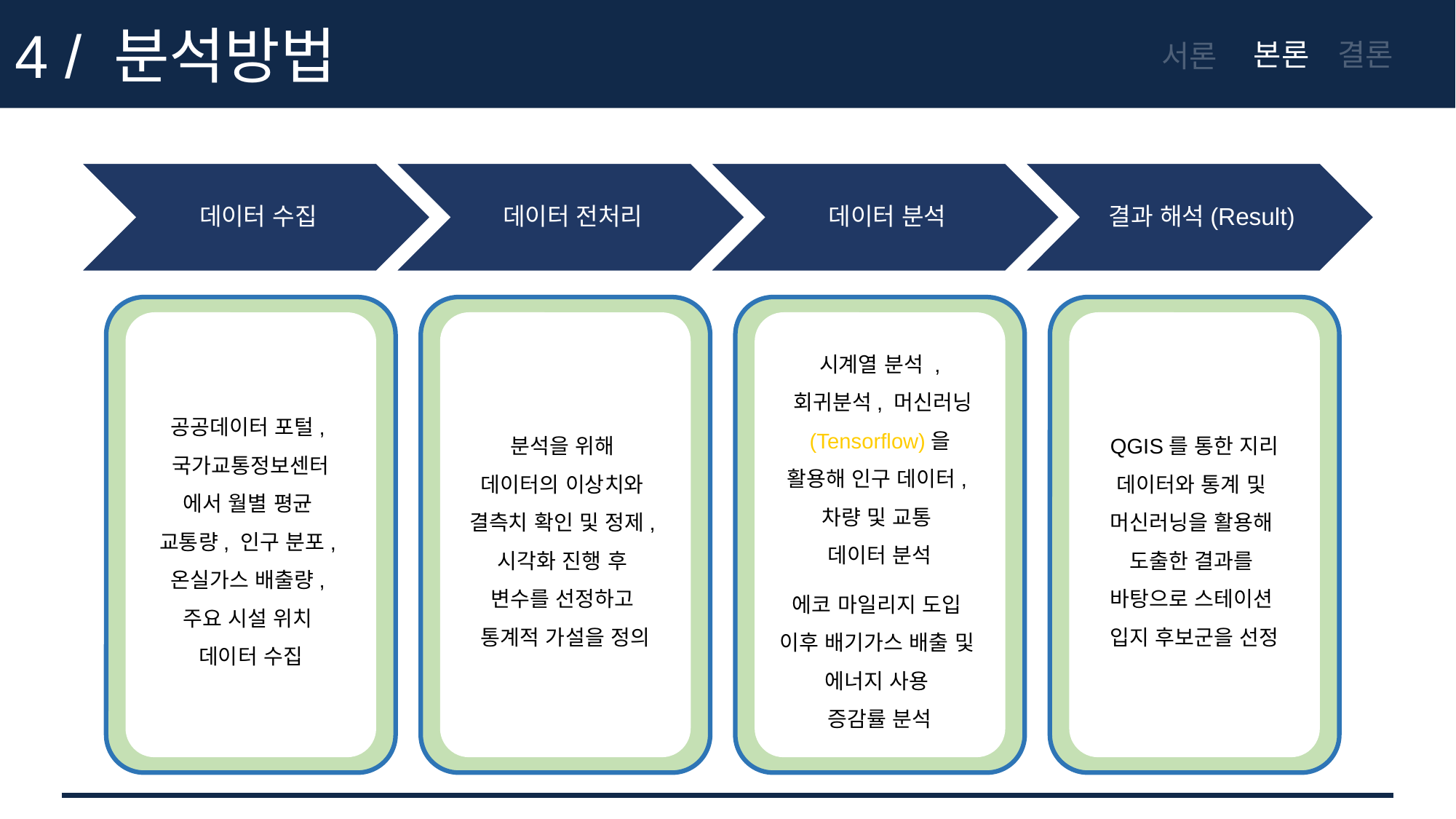

4 / 분석방법
본론
결론
서론

데이터 수집
데이터 전처리
데이터 분석
결과 해석(Result)

공공데이터 포털,
국가교통정보센터
에서 월별 평균
교통량, 인구 분포,
온실가스 배출량,
주요 시설 위치
데이터 수집

분석을 위해
데이터의 이상치와
결측치 확인 및 정제,
시각화 진행 후
변수를 선정하고
통계적 가설을 정의

시계열 분석 ,
 회귀분석, 머신러닝(Tensorflow)을
활용해 인구 데이터,
차량 및 교통
데이터 분석

에코 마일리지 도입
이후 배기가스 배출 및
에너지 사용
증감률 분석

QGIS를 통한 지리 데이터와 통계 및
머신러닝을 활용해
도출한 결과를
바탕으로 스테이션
입지 후보군을 선정